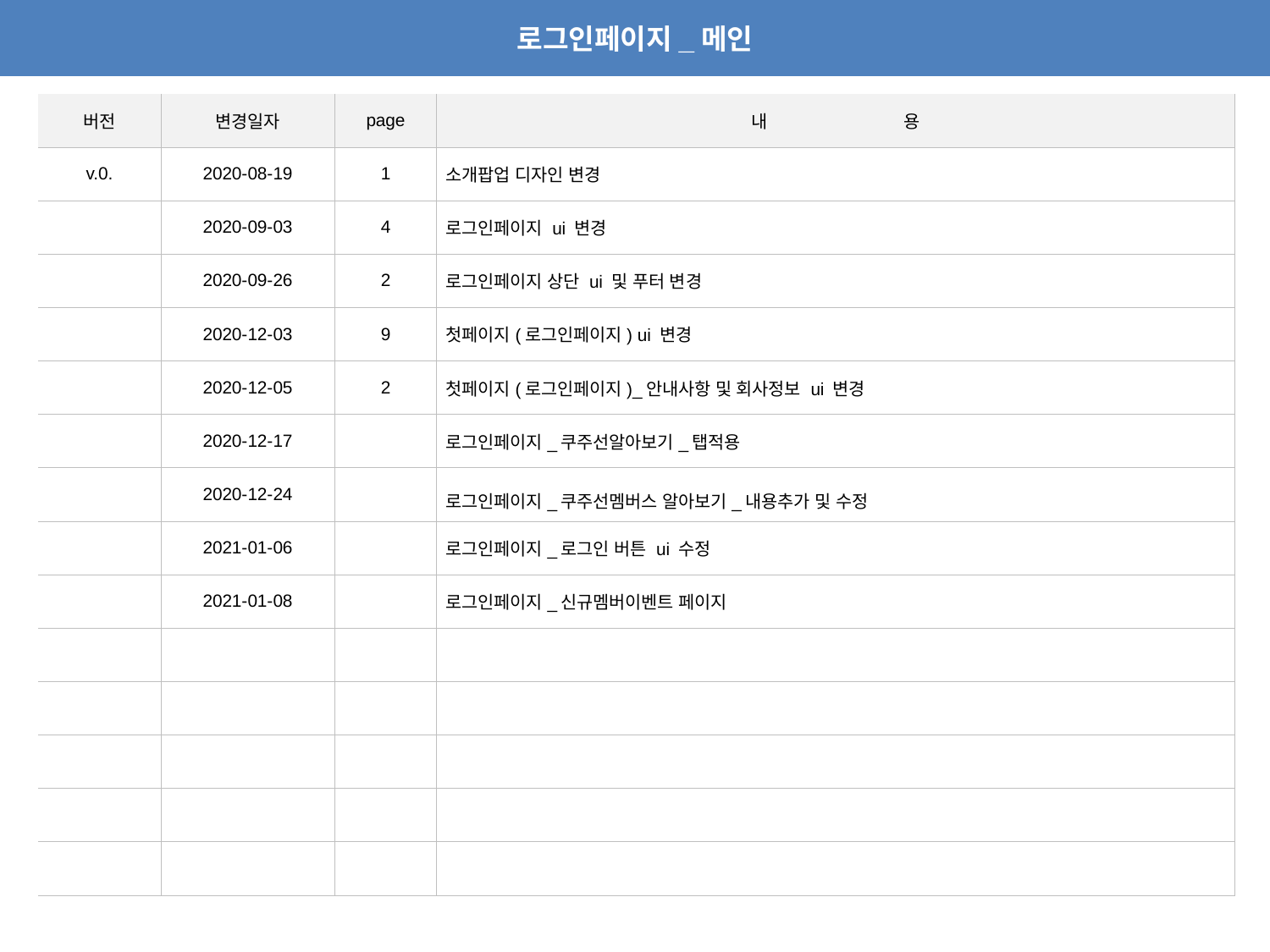

로그인페이지_메인
| 버전 | 변경일자 | page | 내 용 |
| --- | --- | --- | --- |
| v.0. | 2020-08-19 | 1 | 소개팝업 디자인 변경 |
|  | 2020-09-03 | 4 | 로그인페이지 ui 변경 |
|  | 2020-09-26 | 2 | 로그인페이지 상단 ui 및 푸터 변경 |
|  | 2020-12-03 | 9 | 첫페이지(로그인페이지) ui 변경 |
|  | 2020-12-05 | 2 | 첫페이지(로그인페이지)\_안내사항 및 회사정보 ui 변경 |
|  | 2020-12-17 |  | 로그인페이지\_쿠주선알아보기\_탭적용 |
|  | 2020-12-24 |  | 로그인페이지\_쿠주선멤버스 알아보기\_내용추가 및 수정 |
|  | 2021-01-06 |  | 로그인페이지\_로그인 버튼 ui 수정 |
|  | 2021-01-08 |  | 로그인페이지\_신규멤버이벤트 페이지 |
|  |  |  |  |
|  |  |  |  |
|  |  |  |  |
|  |  |  |  |
|  |  |  |  |